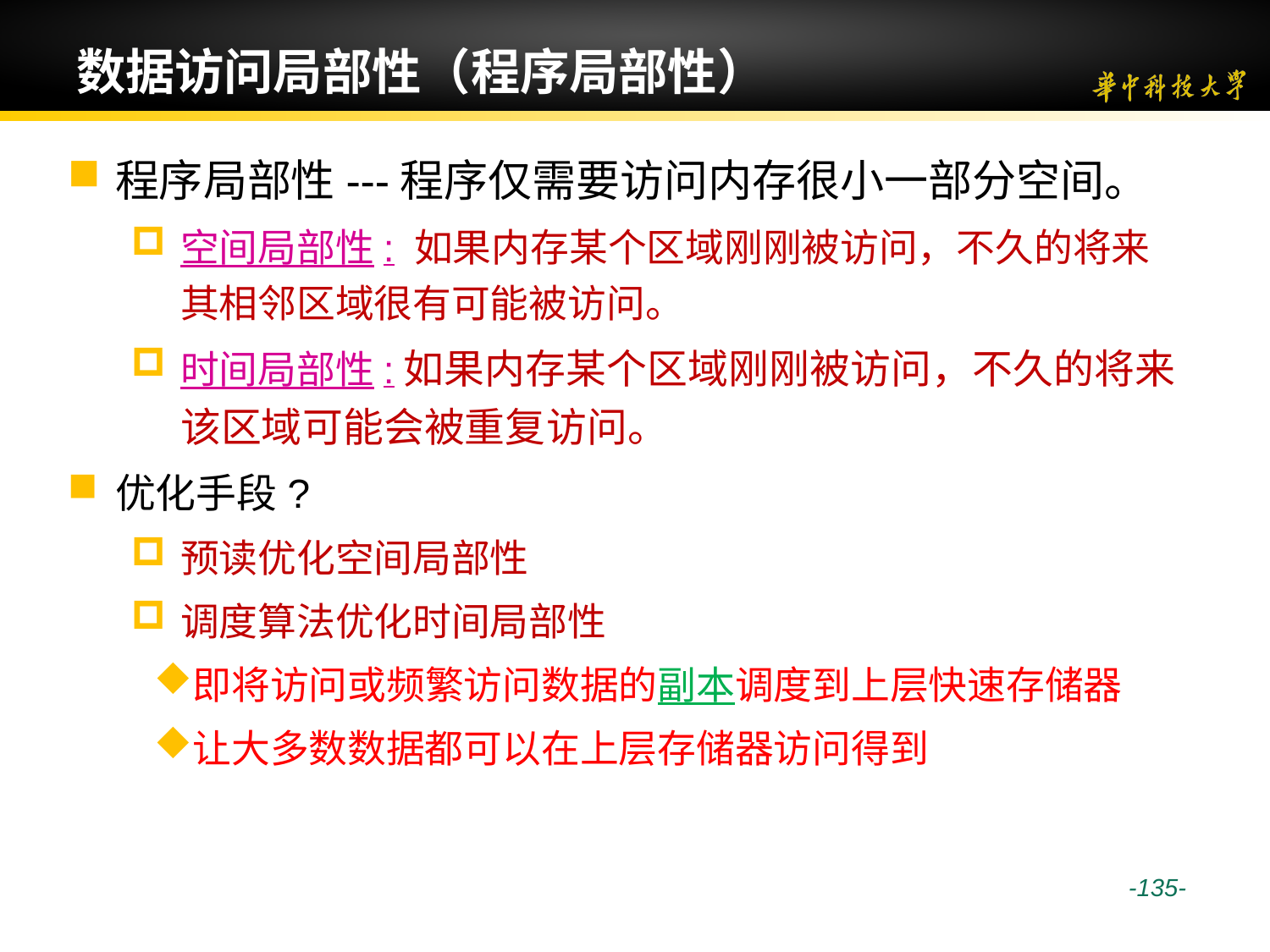

# 数据访问局部性（程序局部性）
程序局部性---程序仅需要访问内存很小一部分空间。
空间局部性: 如果内存某个区域刚刚被访问，不久的将来其相邻区域很有可能被访问。
时间局部性:如果内存某个区域刚刚被访问，不久的将来该区域可能会被重复访问。
优化手段?
预读优化空间局部性
调度算法优化时间局部性
即将访问或频繁访问数据的副本调度到上层快速存储器
让大多数数据都可以在上层存储器访问得到

 -135-